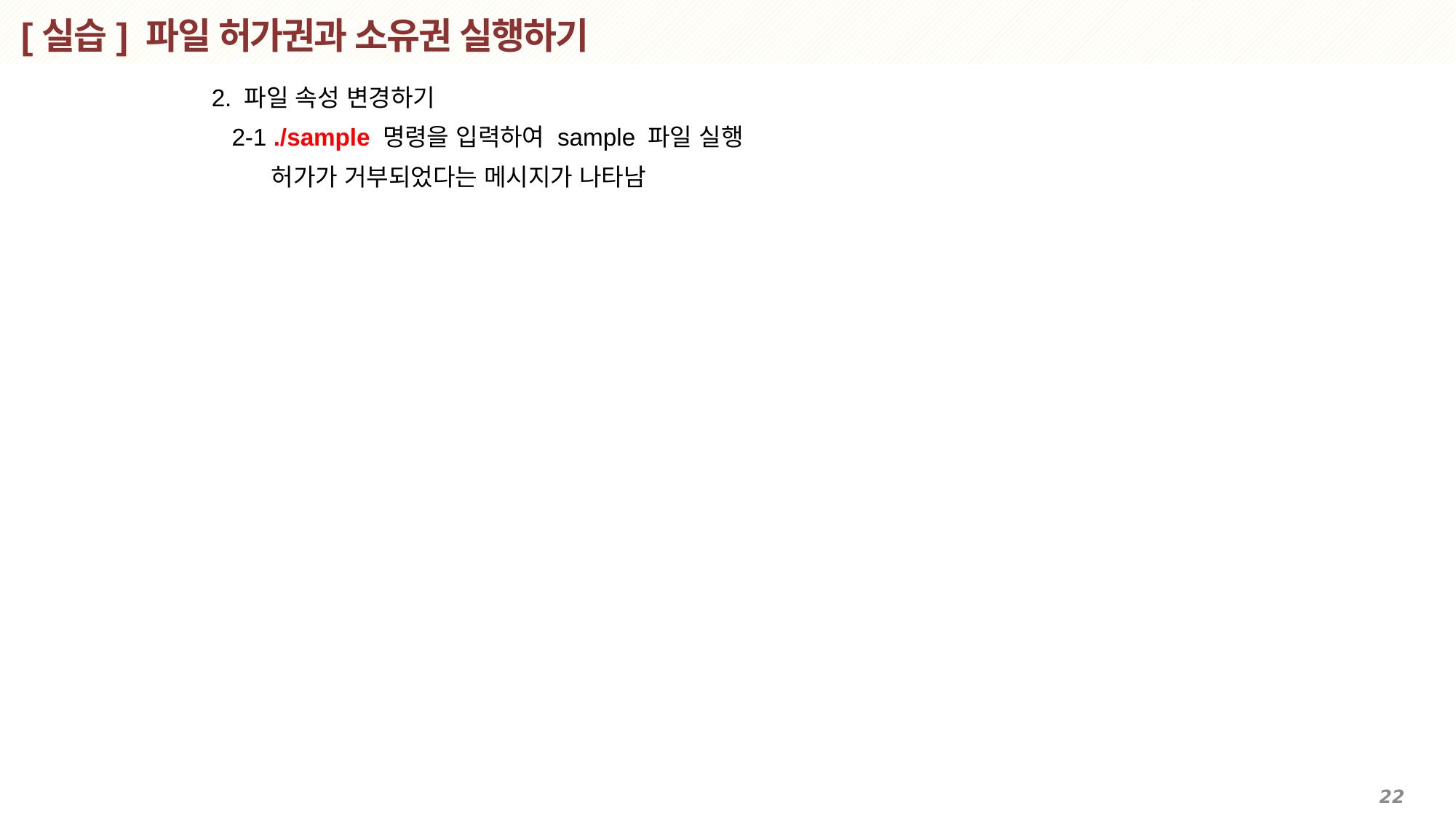

# [실습] 파일 허가권과 소유권 실행하기
2. 파일 속성 변경하기
   2-1 ./sample 명령을 입력하여 sample 파일 실행
        허가가 거부되었다는 메시지가 나타남